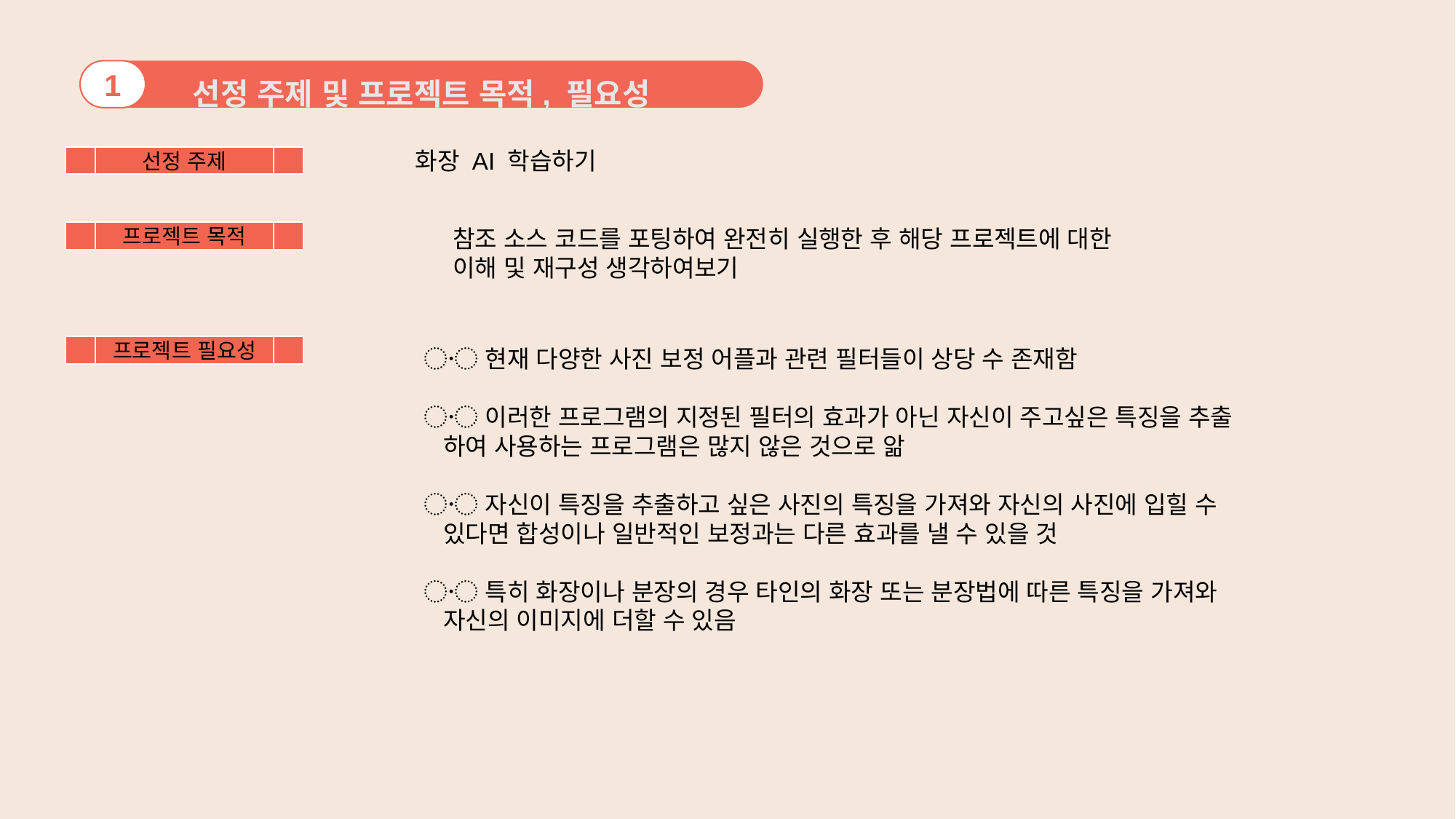

선정 주제 및 프로젝트 목적, 필요성
1
화장 AI 학습하기
선정 주제
참조 소스 코드를 포팅하여 완전히 실행한 후 해당 프로젝트에 대한
이해 및 재구성 생각하여보기
프로젝트 목적
프로젝트 필요성
〮 현재 다양한 사진 보정 어플과 관련 필터들이 상당 수 존재함

〮 이러한 프로그램의 지정된 필터의 효과가 아닌 자신이 주고싶은 특징을 추출
  하여 사용하는 프로그램은 많지 않은 것으로 앎

〮 자신이 특징을 추출하고 싶은 사진의 특징을 가져와 자신의 사진에 입힐 수
  있다면 합성이나 일반적인 보정과는 다른 효과를 낼 수 있을 것

〮 특히 화장이나 분장의 경우 타인의 화장 또는 분장법에 따른 특징을 가져와
  자신의 이미지에 더할 수 있음